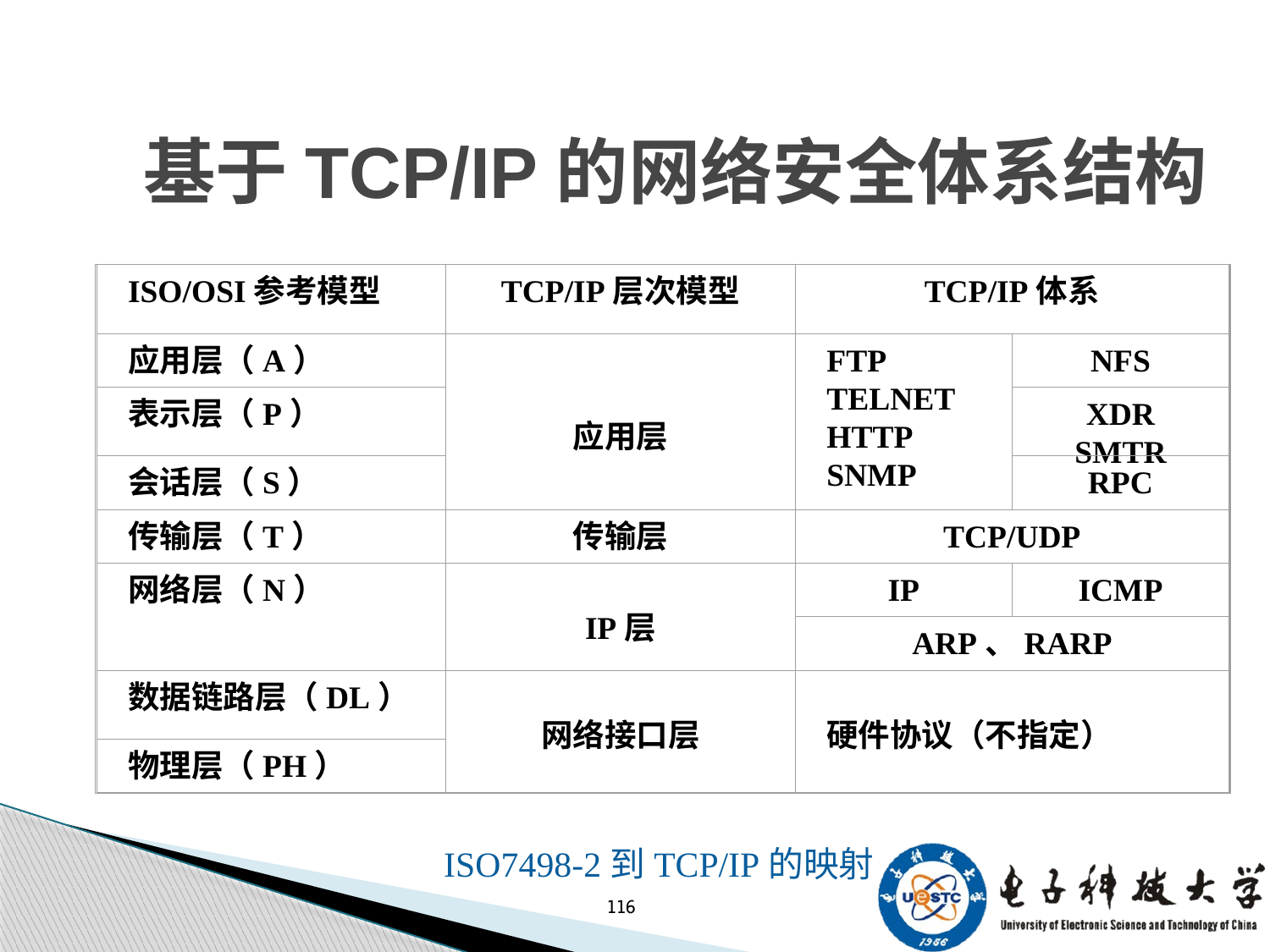

# 基于TCP/IP的网络安全体系结构

ISO/OSI参考模型

TCP/IP层次模型

TCP/IP体系

应用层（A）

应用层

FTP
TELNET
HTTP
SNMP

NFS

表示层（P）

XDR
SMTR

会话层（S）

RPC

传输层（T）

传输层

TCP/UDP

网络层（N）

IP层

IP

ICMP

ARP、RARP

数据链路层（DL）

网络接口层

硬件协议（不指定）

物理层（PH）

ISO7498-2到TCP/IP的映射
116